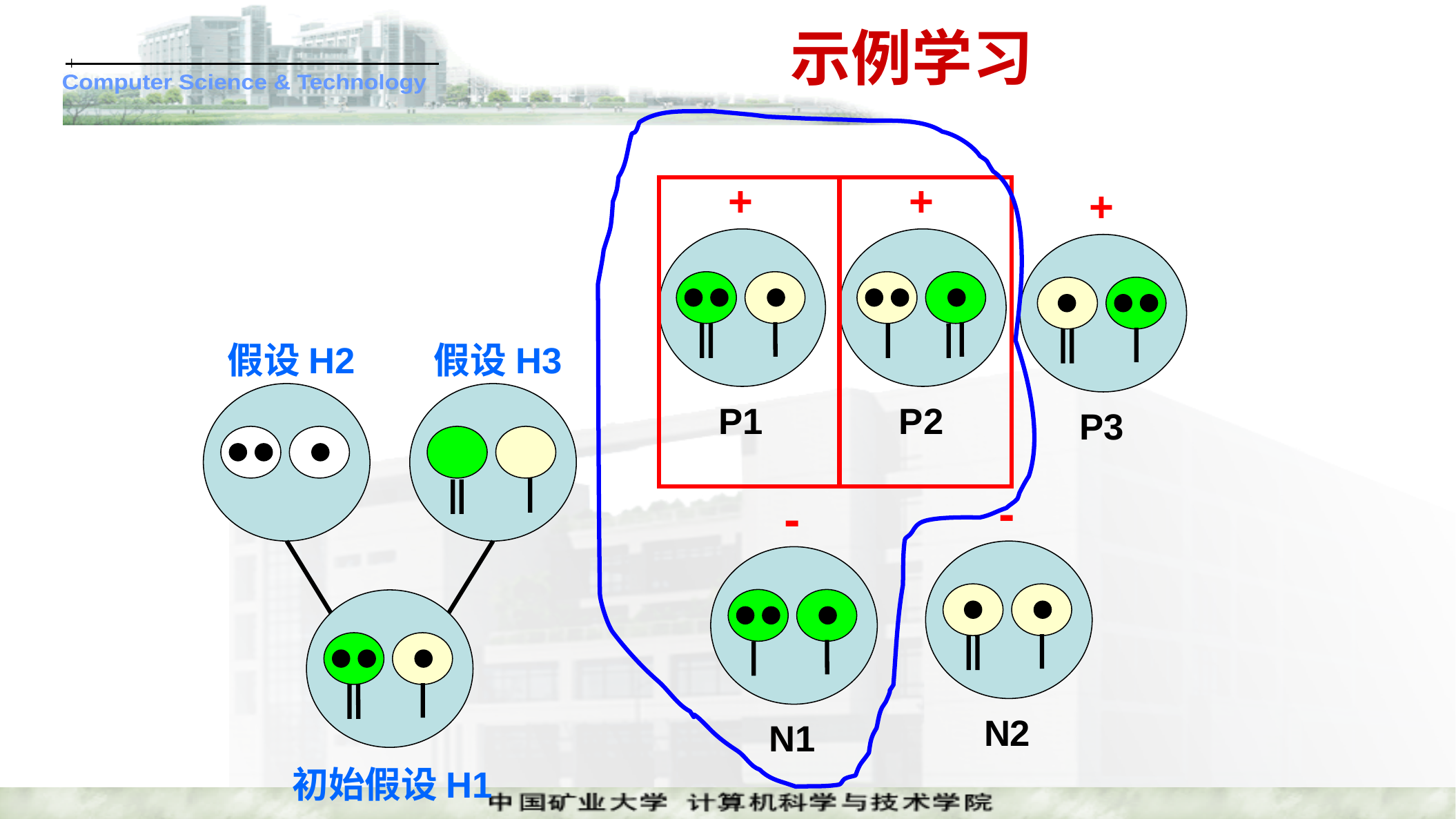

# 示例学习

+
+
+

假设H3

假设H2

P1
P2
P3
-
-

初始假设H1

N2
N1
66